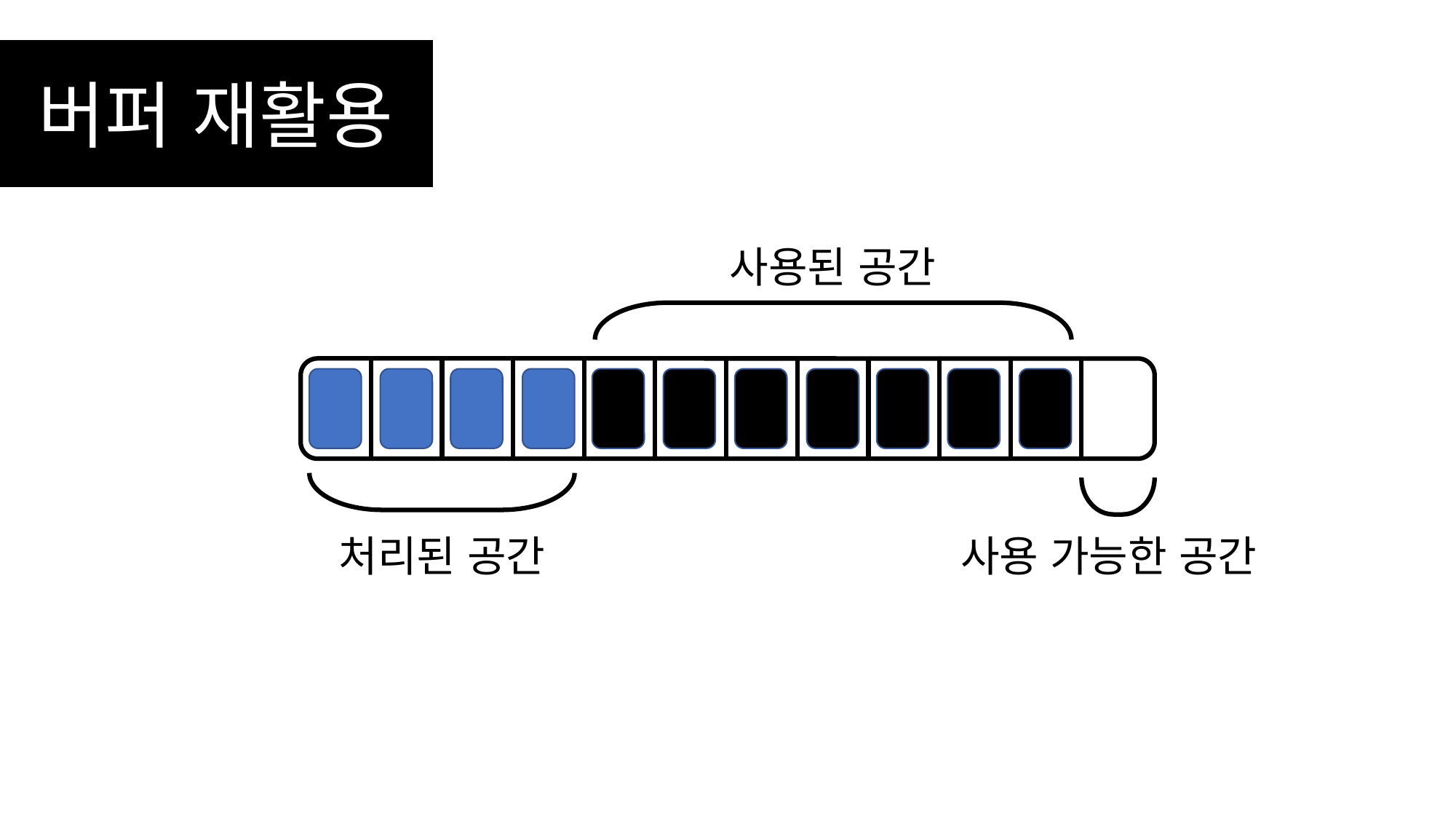

버퍼 재활용

사용된 공간

처리된 공간
사용 가능한 공간